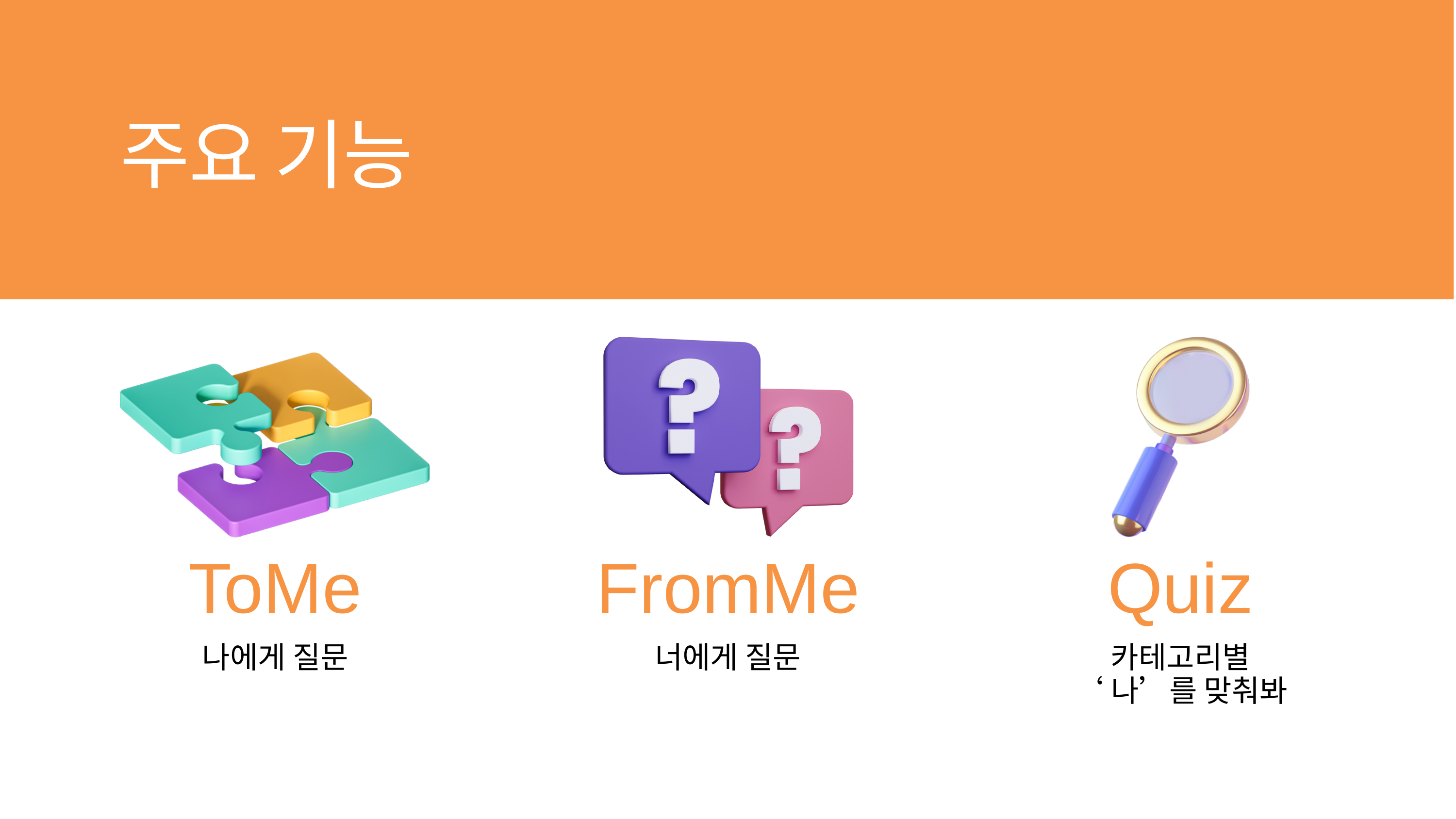

주요 기능

ToMe
나에게 질문
FromMe
너에게 질문
Quiz
카테고리별
‘나’를 맞춰봐